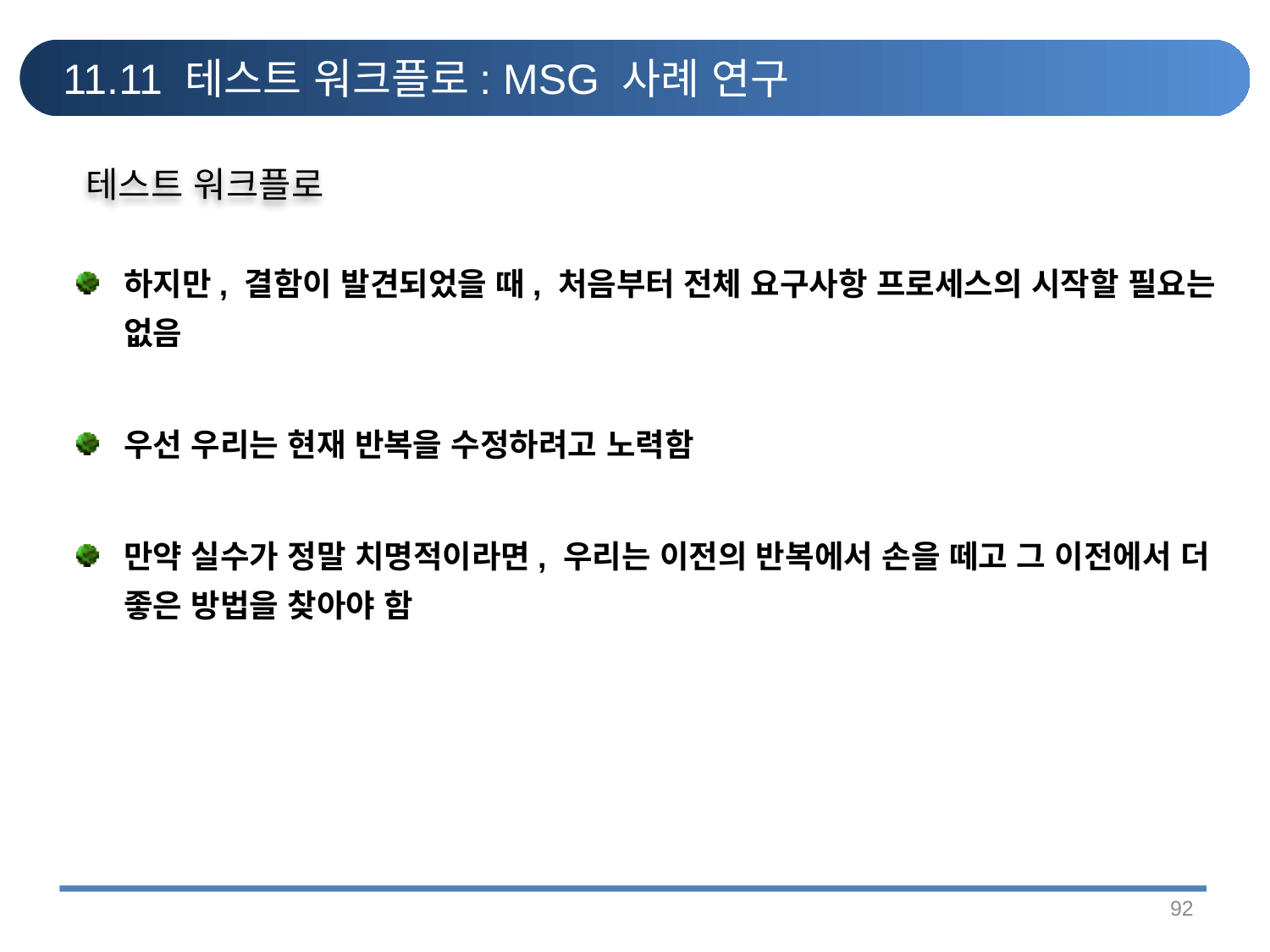

# 11.11 테스트 워크플로: MSG 사례 연구
테스트 워크플로
하지만, 결함이 발견되었을 때, 처음부터 전체 요구사항 프로세스의 시작할 필요는 없음

우선 우리는 현재 반복을 수정하려고 노력함

만약 실수가 정말 치명적이라면, 우리는 이전의 반복에서 손을 떼고 그 이전에서 더 좋은 방법을 찾아야 함
92